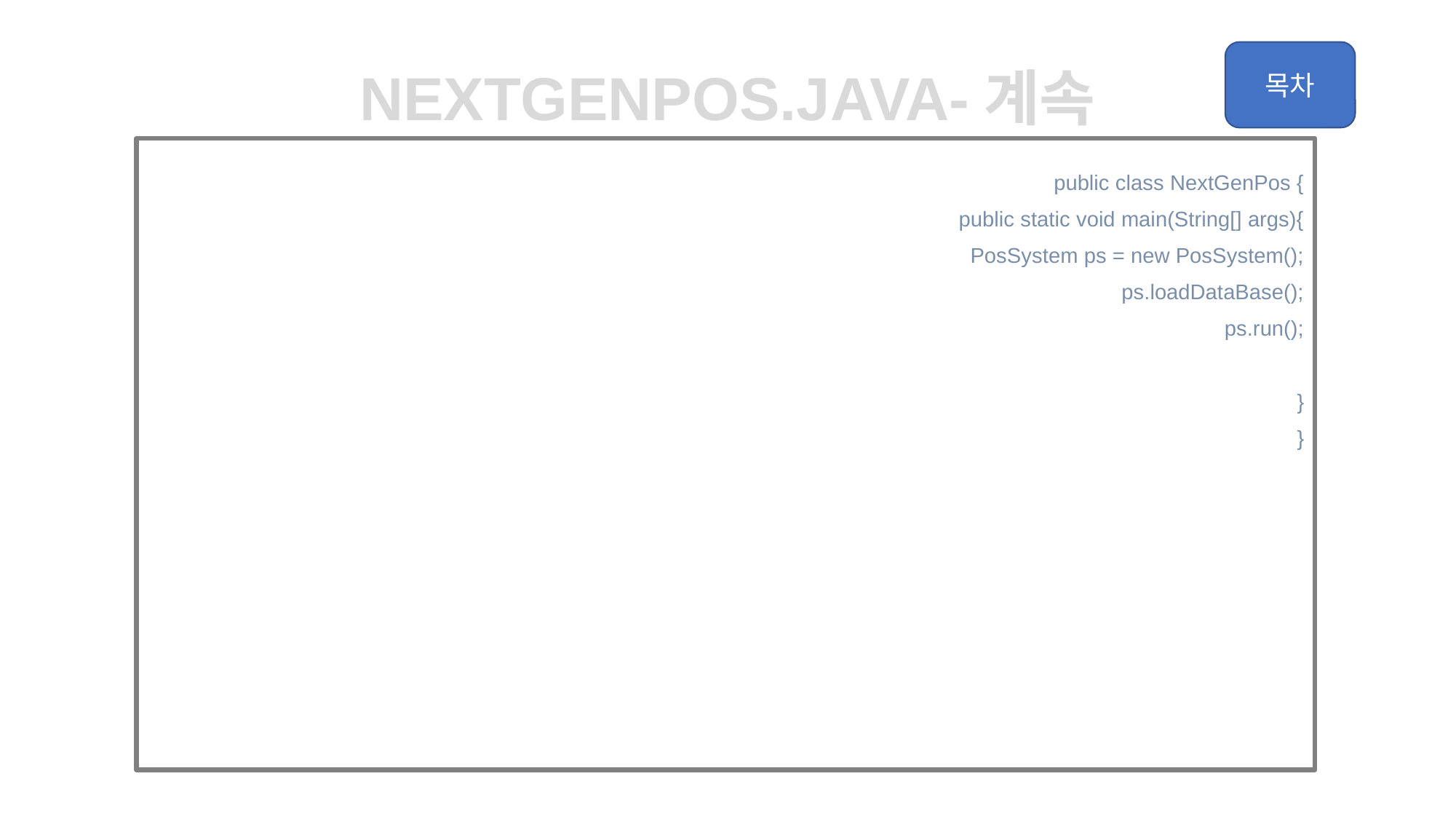

Nextgenpos.java-계속

public class NextGenPos {
	public static void main(String[] args){
		PosSystem ps = new PosSystem();
		ps.loadDataBase();
		ps.run();

	}
}